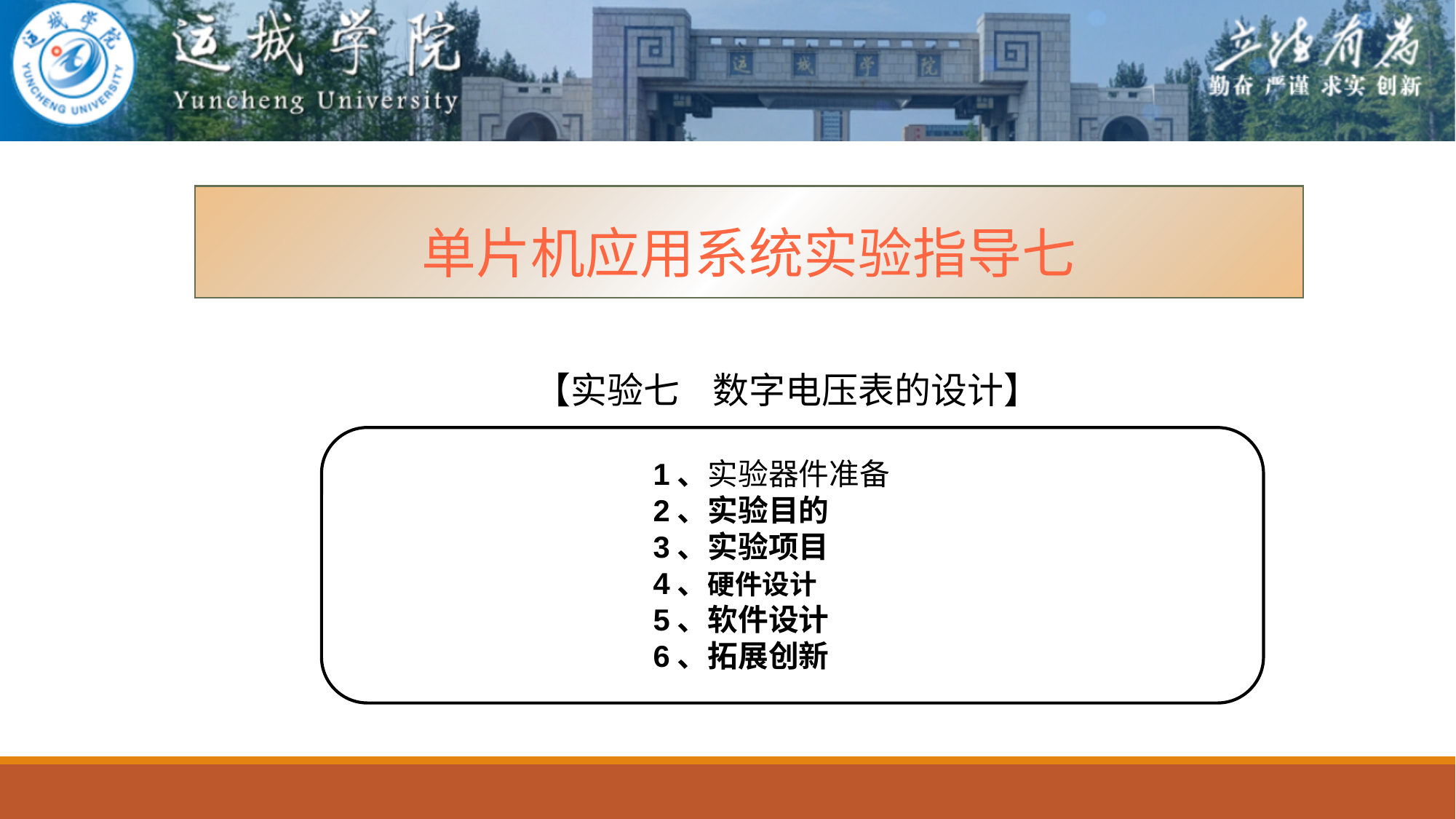

单片机应用系统实验指导七
【实验七    数字电压表的设计】

1、实验器件准备
2、实验目的
3、实验项目
4、硬件设计
5、软件设计
6、拓展创新